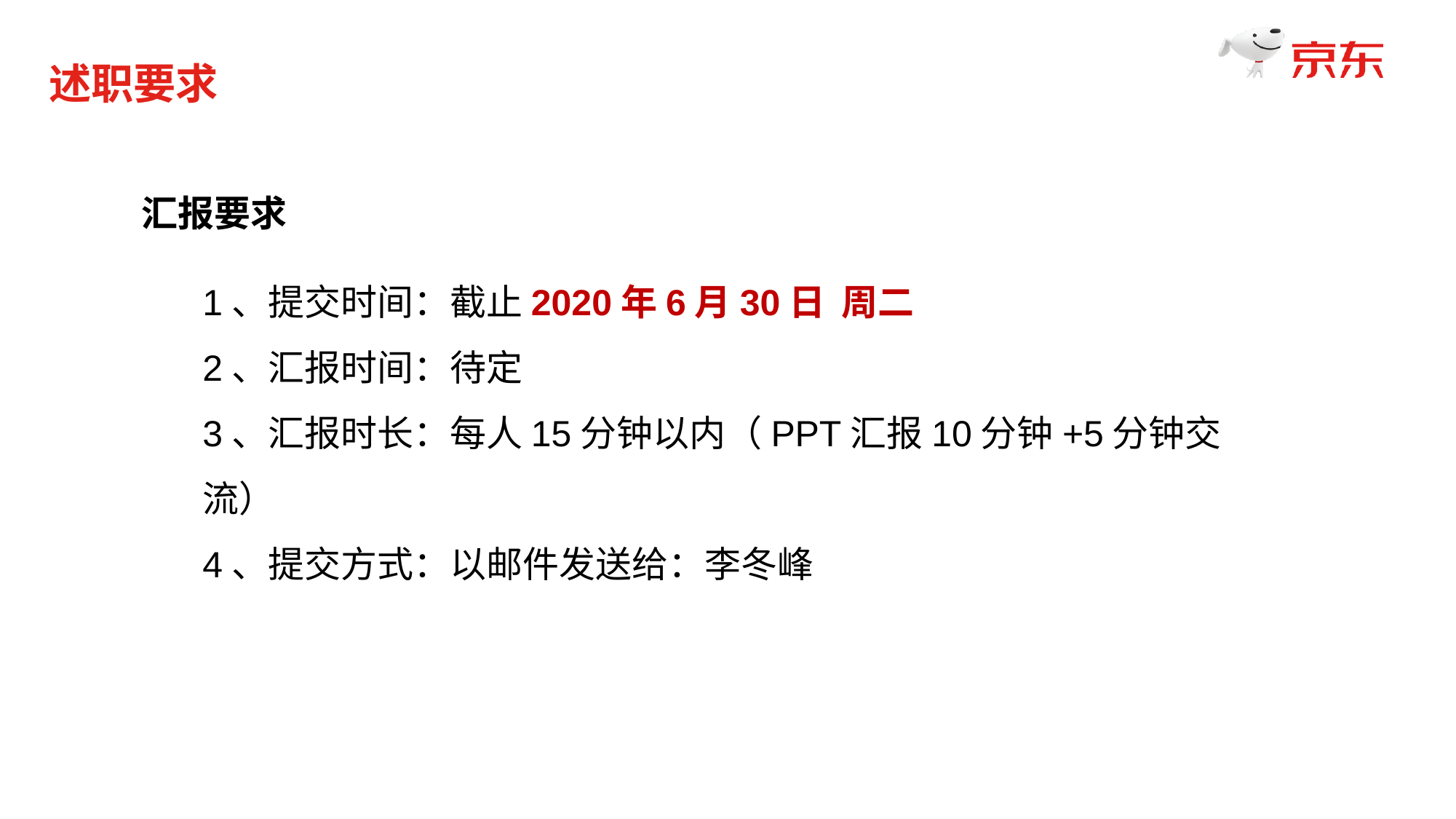

述职要求
汇报要求
1、提交时间：截止2020年6月30日  周二
2、汇报时间：待定
3、汇报时长：每人15分钟以内（PPT汇报10分钟+5分钟交流）
4、提交方式：以邮件发送给：李冬峰